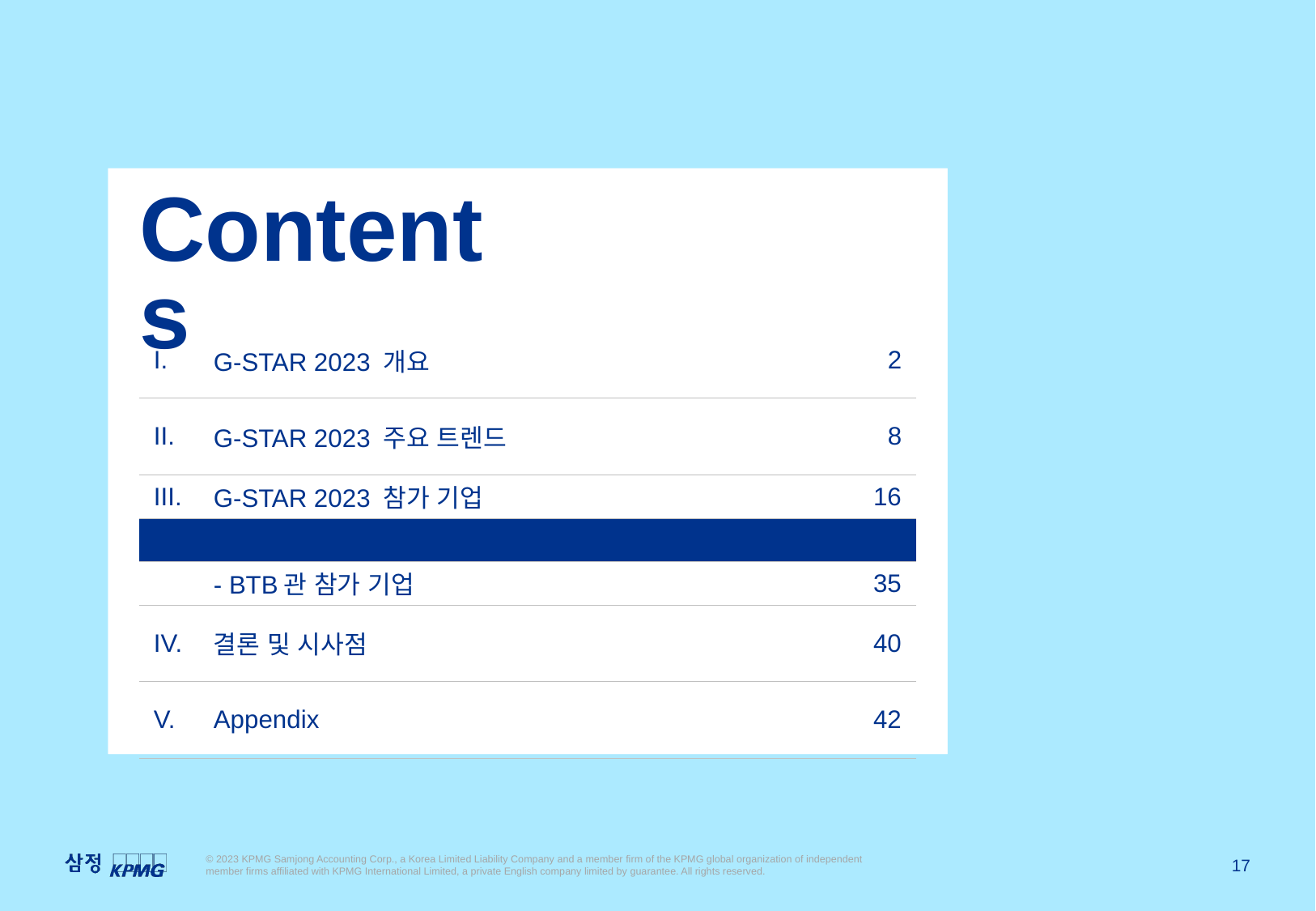

Contents
| I. | G-STAR 2023 개요 | 2 |
| --- | --- | --- |
| II. | G-STAR 2023 주요 트렌드 | 8 |
| III. | G-STAR 2023 참가 기업 | 16 |
|  | - BTC관 참가 기업 | 17 |
|  | - BTB관 참가 기업 | 35 |
| IV. | 결론 및 시사점 | 40 |
| V. | Appendix | 42 |